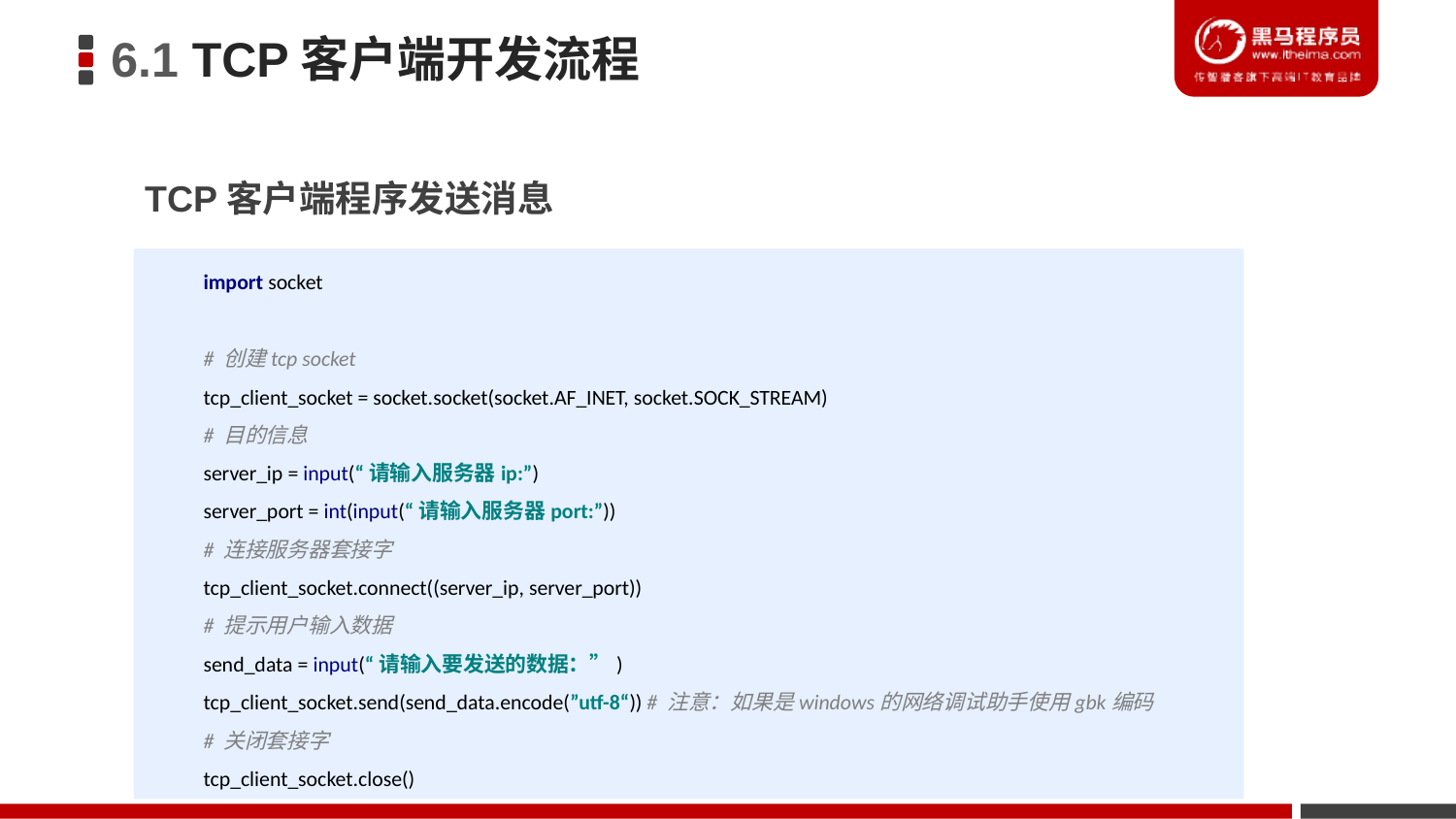

6.1 TCP客户端开发流程
TCP客户端程序发送消息

import socket
# 创建tcp socket
tcp_client_socket = socket.socket(socket.AF_INET, socket.SOCK_STREAM)
# 目的信息
server_ip = input(“请输入服务器ip:”)
server_port = int(input(“请输入服务器port:”))
# 连接服务器套接字
tcp_client_socket.connect((server_ip, server_port))
# 提示用户输入数据
send_data = input(“请输入要发送的数据：”)
tcp_client_socket.send(send_data.encode(”utf-8“)) # 注意：如果是windows的网络调试助手使用gbk编码
# 关闭套接字
tcp_client_socket.close()